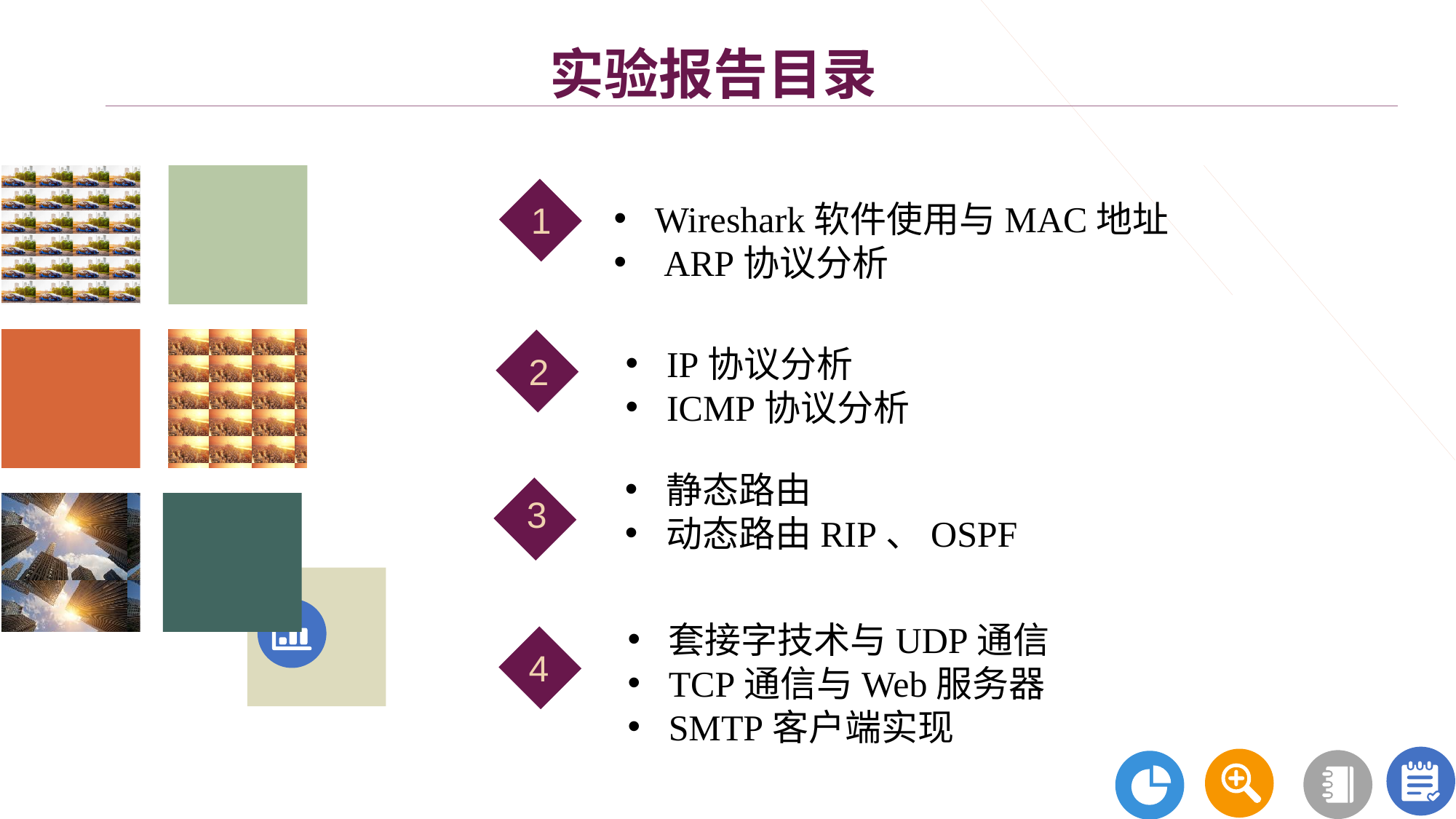

实验报告目录

Wireshark软件使用与MAC地址
 ARP协议分析

1

IP协议分析
ICMP协议分析

2
静态路由
动态路由RIP、OSPF
3

套接字技术与UDP通信
TCP通信与Web服务器
SMTP客户端实现

4